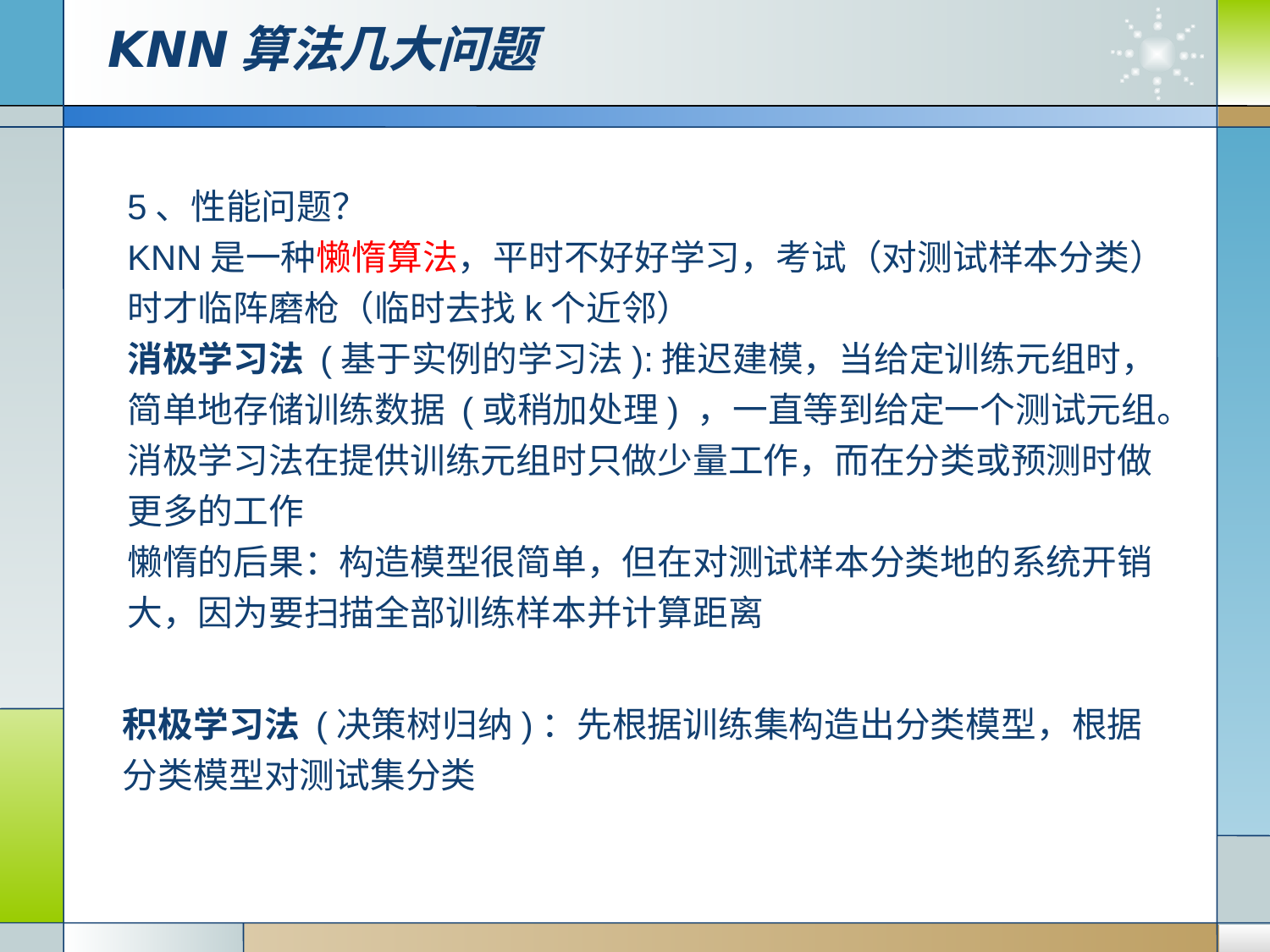

# KNN算法几大问题
5、性能问题？
KNN是一种懒惰算法，平时不好好学习，考试（对测试样本分类）时才临阵磨枪（临时去找k个近邻）
消极学习法 (基于实例的学习法):推迟建模，当给定训练元组时，简单地存储训练数据 (或稍加处理) ，一直等到给定一个测试元组。消极学习法在提供训练元组时只做少量工作，而在分类或预测时做更多的工作
懒惰的后果：构造模型很简单，但在对测试样本分类地的系统开销大，因为要扫描全部训练样本并计算距离

积极学习法 (决策树归纳)：先根据训练集构造出分类模型，根据分类模型对测试集分类